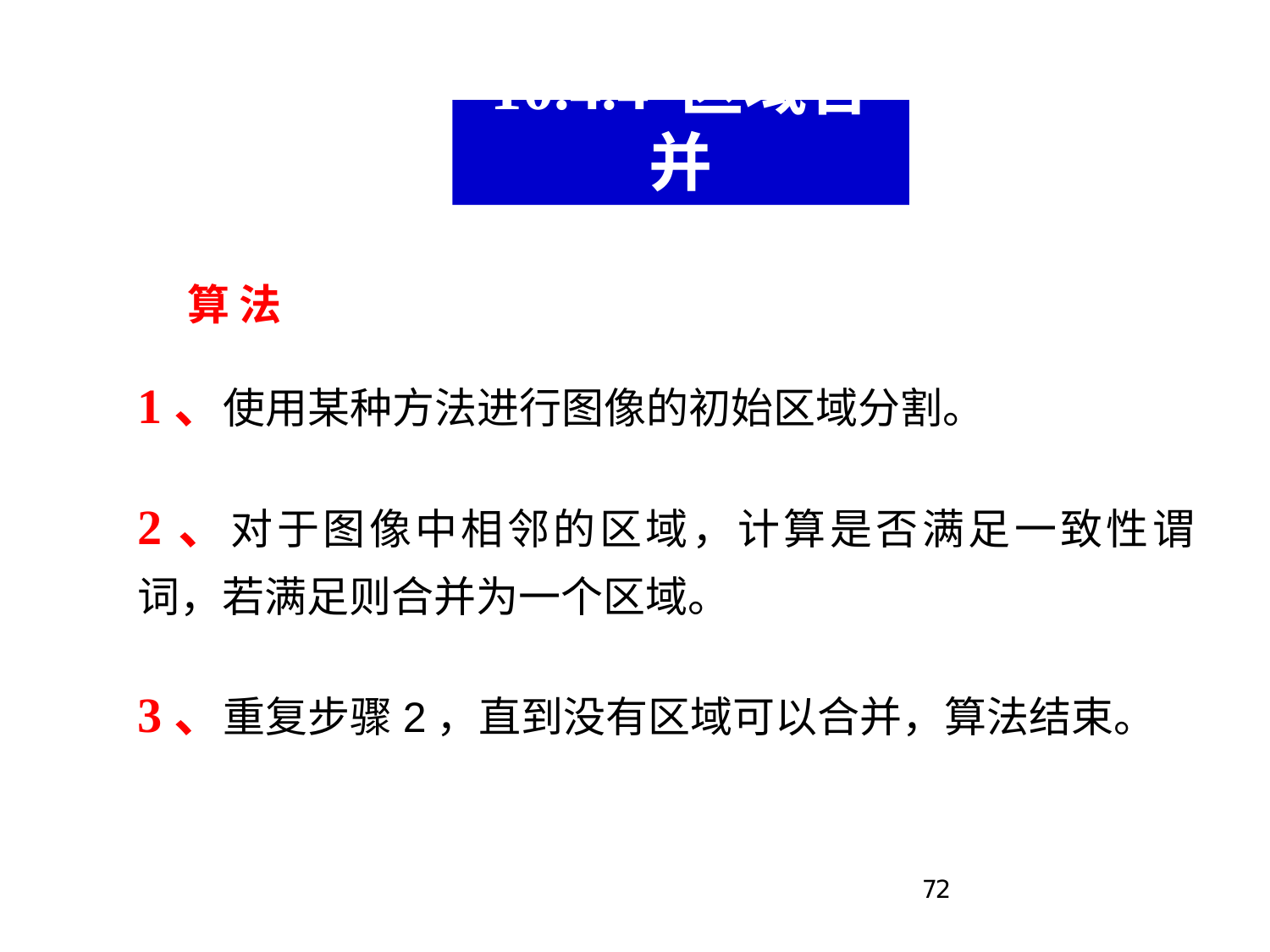

10.4.4 区域合并
算 法

1、使用某种方法进行图像的初始区域分割。
2、对于图像中相邻的区域，计算是否满足一致性谓词，若满足则合并为一个区域。
3、重复步骤2，直到没有区域可以合并，算法结束。
72